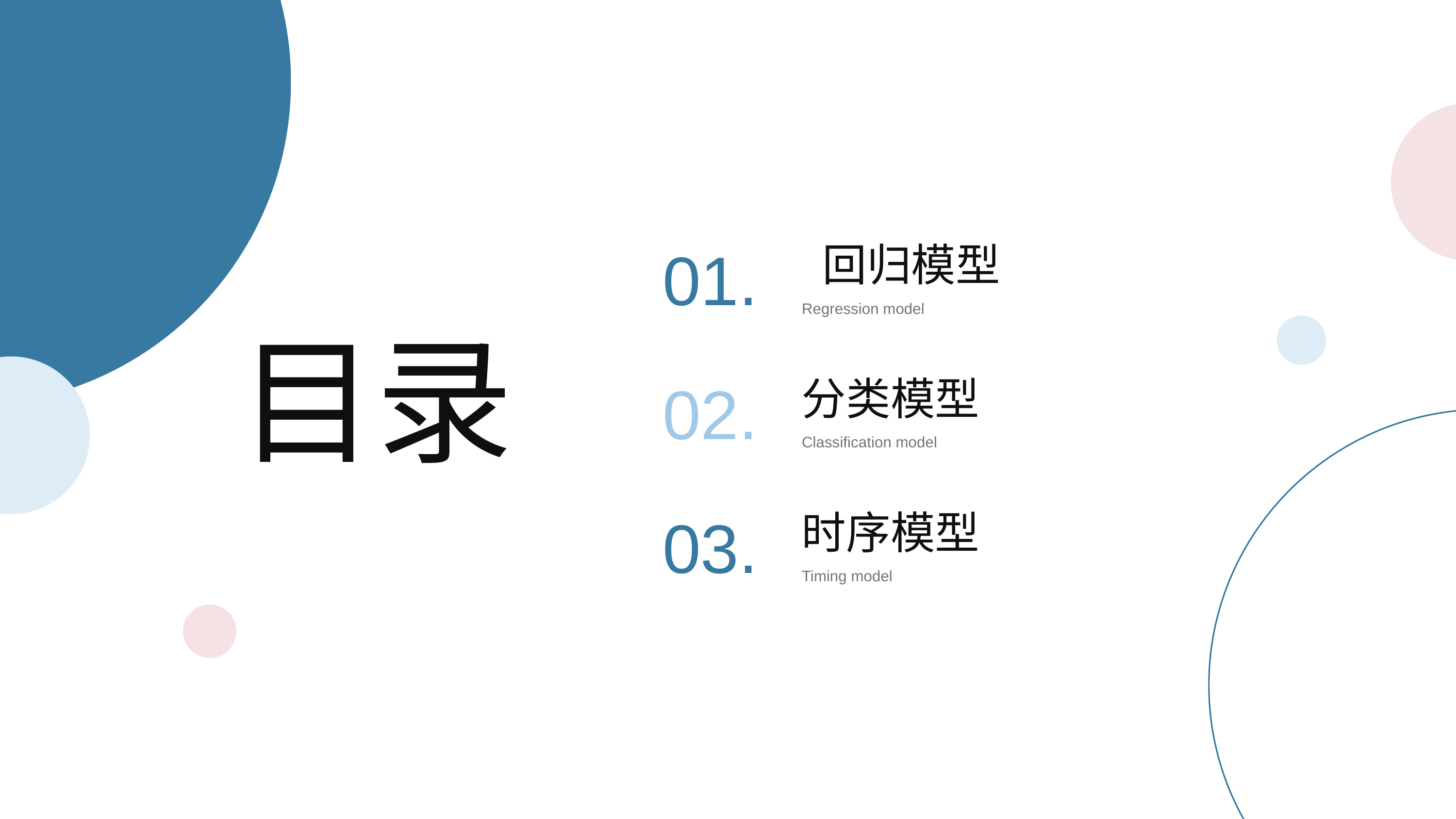

01.
 回归模型
Regression model
目录

02.
分类模型

Classification model
03.
时序模型
Timing model